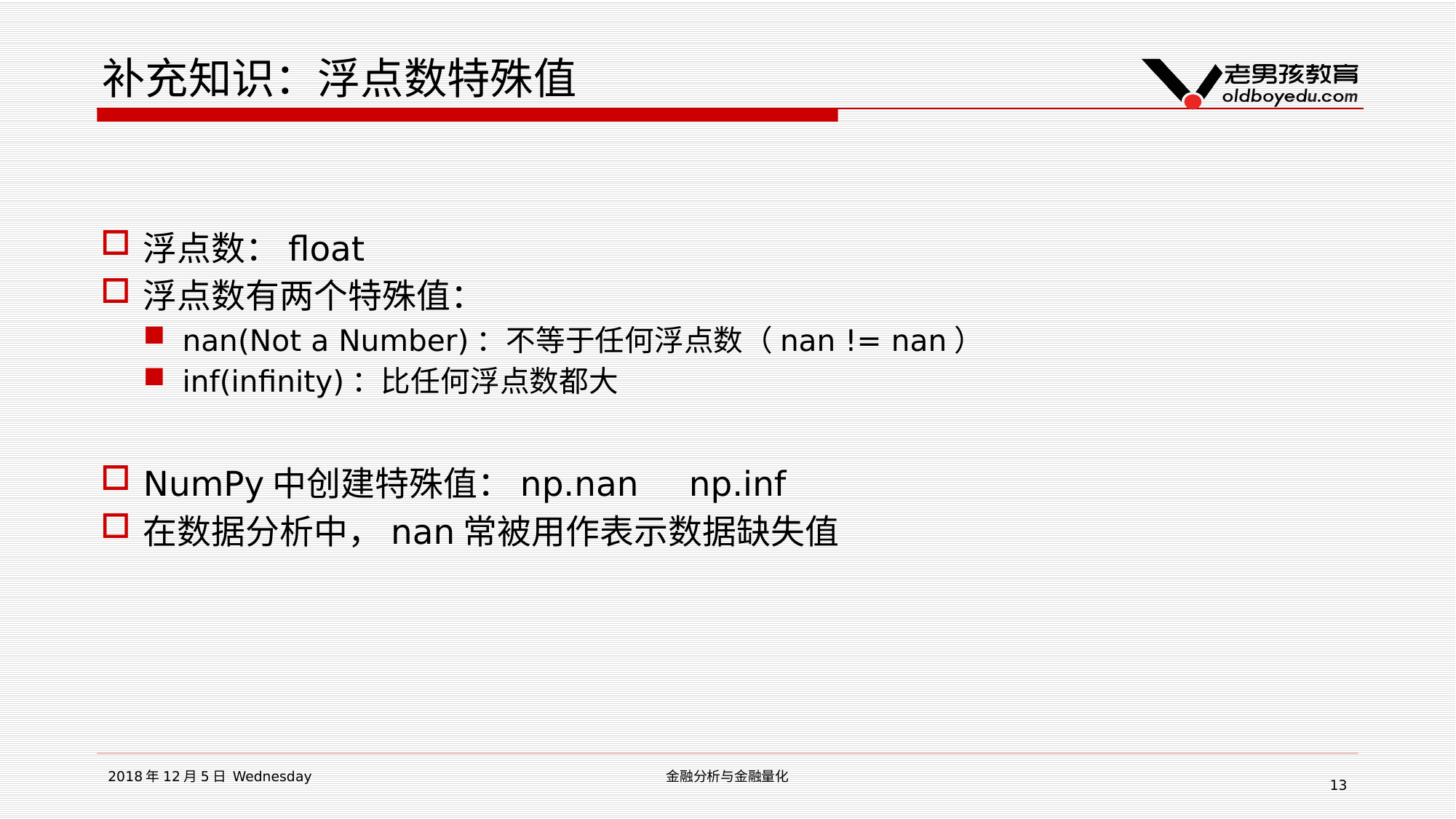

# 补充知识：浮点数特殊值

浮点数：float
浮点数有两个特殊值：
nan(Not a Number)：不等于任何浮点数（nan != nan）
inf(infinity)：比任何浮点数都大

NumPy中创建特殊值：np.nan	np.inf
在数据分析中，nan常被用作表示数据缺失值
2018年12月5日 Wednesday
金融分析与金融量化
13